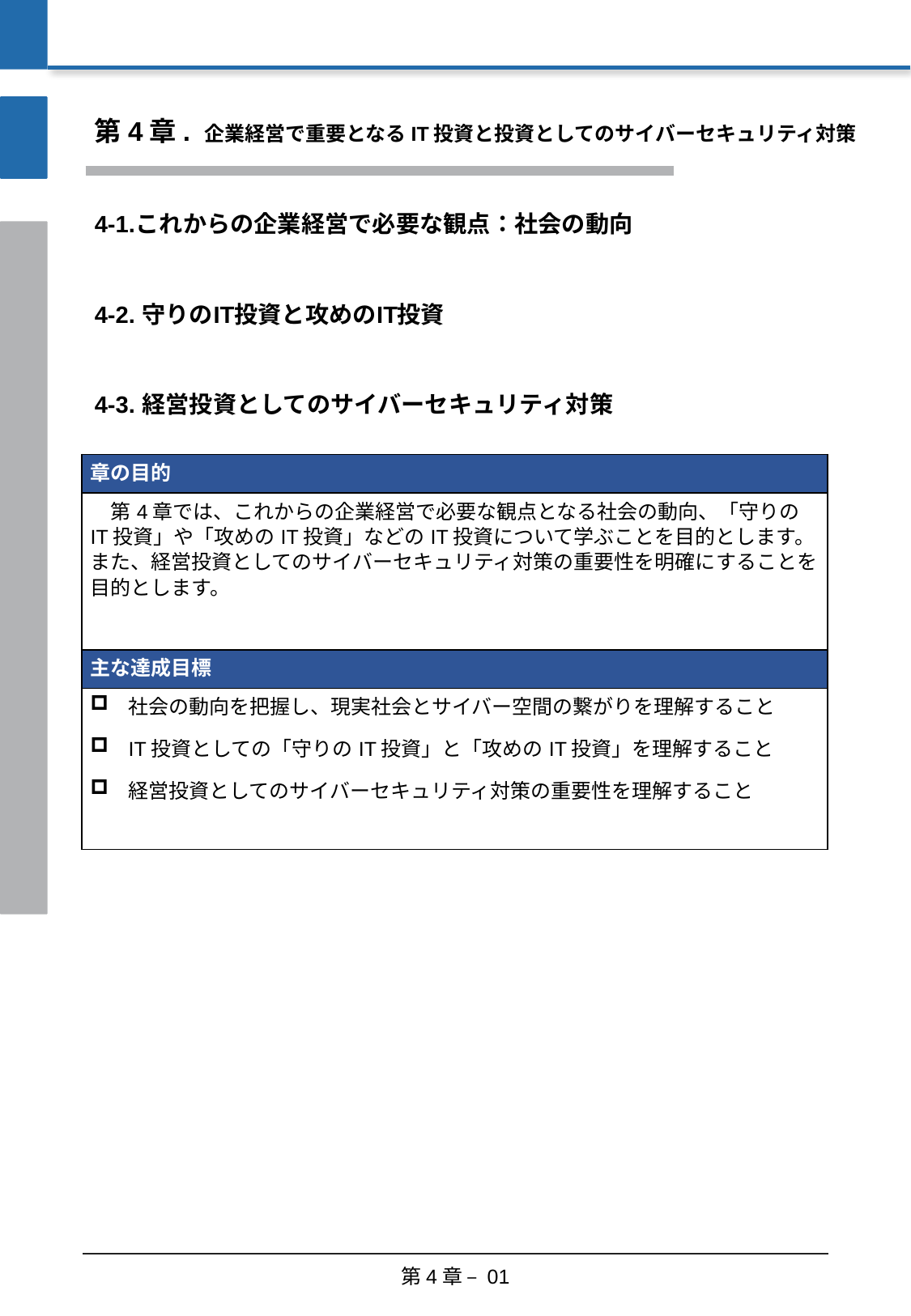

第4章. 企業経営で重要となるIT投資と投資としてのサイバーセキュリティ対策
4-1.これからの企業経営で必要な観点：社会の動向

4-2. 守りのIT投資と攻めのIT投資

4-3. 経営投資としてのサイバーセキュリティ対策
| 章の目的 |
| --- |
| 第4章では、これからの企業経営で必要な観点となる社会の動向、「守りのIT投資」や「攻めのIT投資」などのIT投資について学ぶことを目的とします。また、経営投資としてのサイバーセキュリティ対策の重要性を明確にすることを目的とします。 |
| 主な達成目標 |
| 社会の動向を把握し、現実社会とサイバー空間の繋がりを理解すること IT投資としての「守りのIT投資」と「攻めのIT投資」を理解すること 経営投資としてのサイバーセキュリティ対策の重要性を理解すること |
第4章 – 01